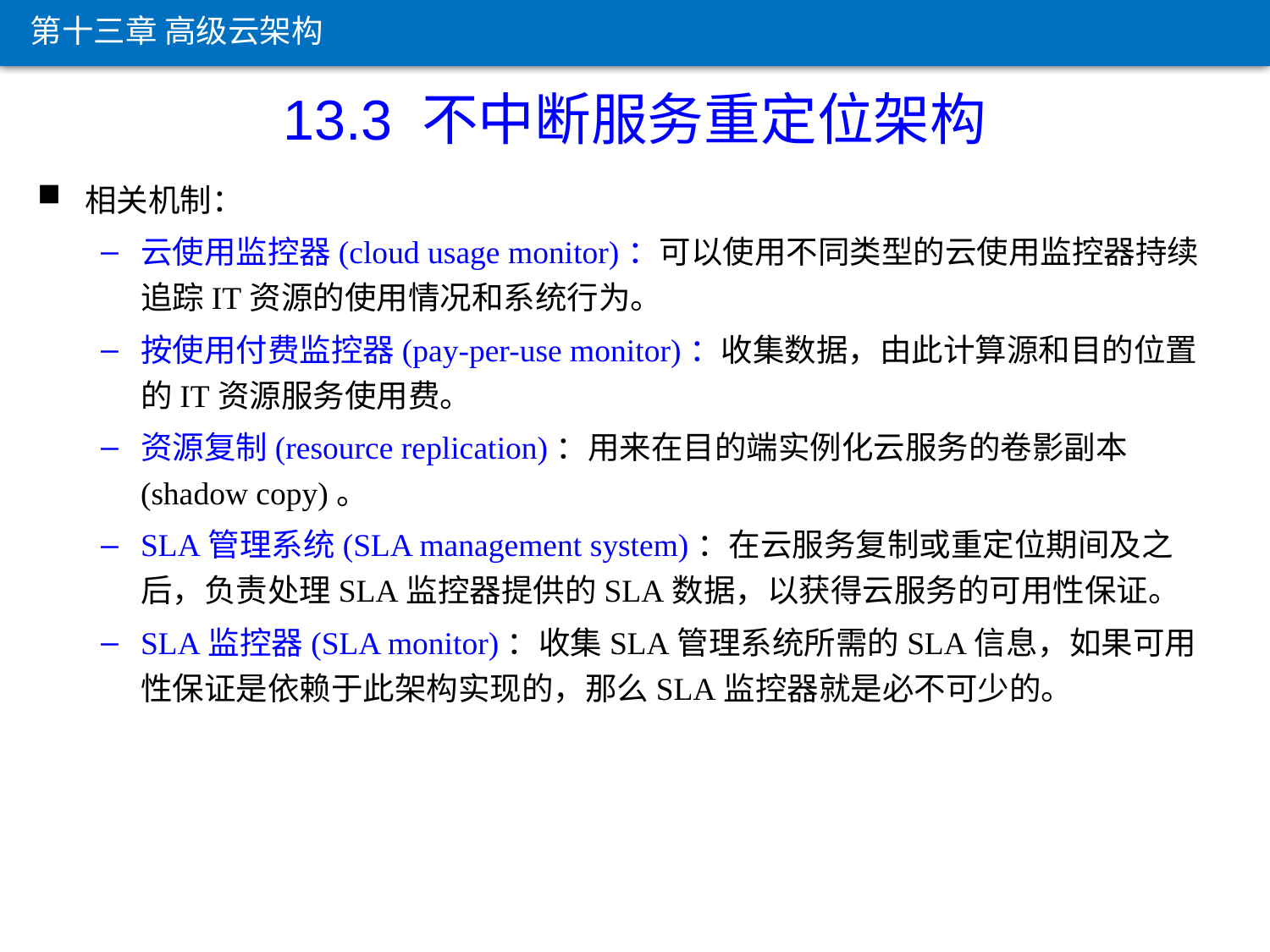

第十三章 高级云架构
13.3 不中断服务重定位架构
相关机制：
云使用监控器(cloud usage monitor)：可以使用不同类型的云使用监控器持续追踪IT资源的使用情况和系统行为。
按使用付费监控器(pay-per-use monitor)：收集数据，由此计算源和目的位置的IT资源服务使用费。
资源复制(resource replication)：用来在目的端实例化云服务的卷影副本(shadow copy)。
SLA管理系统(SLA management system)：在云服务复制或重定位期间及之后，负责处理SLA监控器提供的SLA数据，以获得云服务的可用性保证。
SLA监控器(SLA monitor)：收集SLA管理系统所需的SLA信息，如果可用性保证是依赖于此架构实现的，那么SLA监控器就是必不可少的。
23